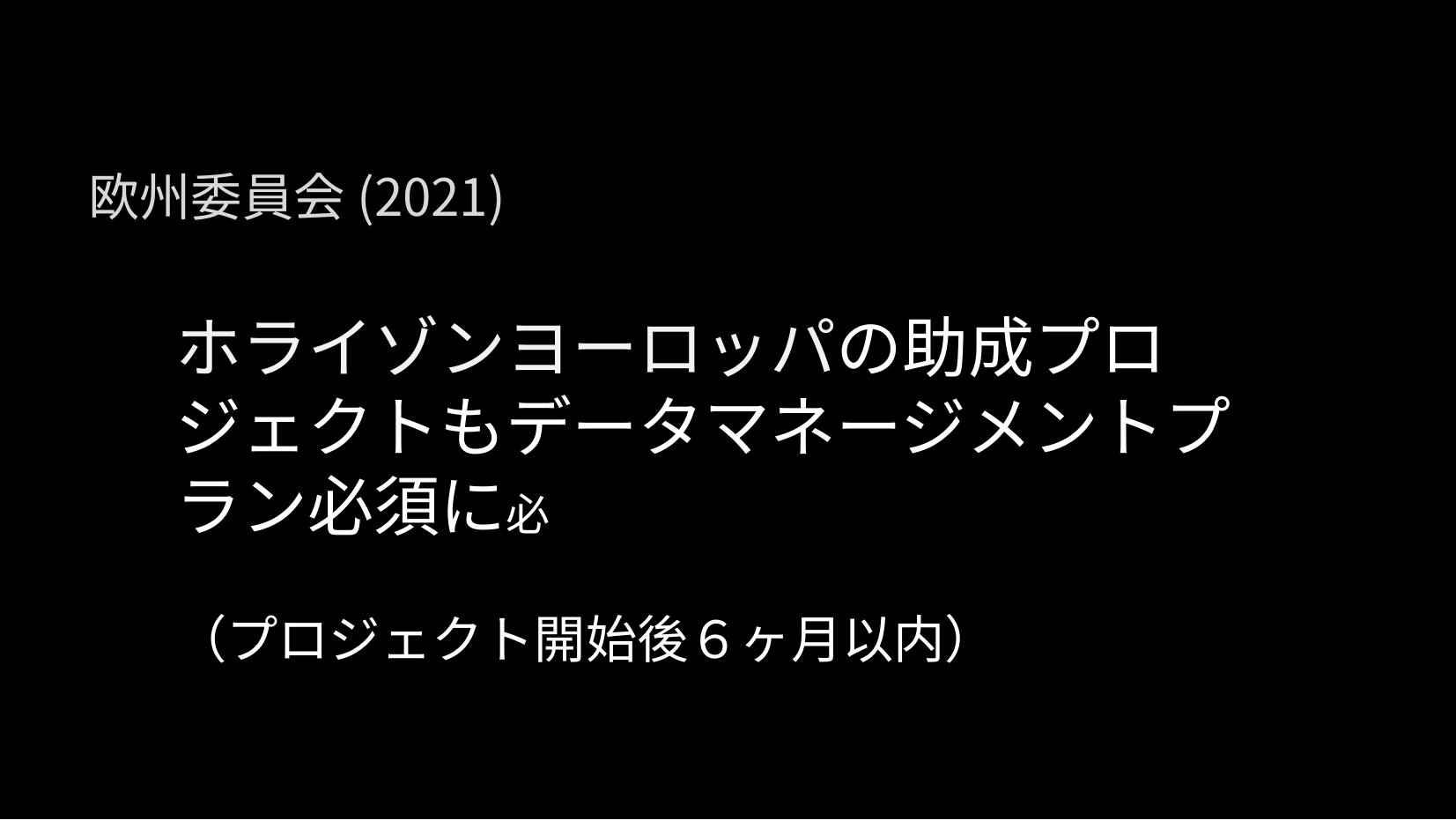

欧州委員会(2021)
ホライゾンヨーロッパの助成プロジェクトもデータマネージメントプラン必須に必
（プロジェクト開始後６ヶ月以内）